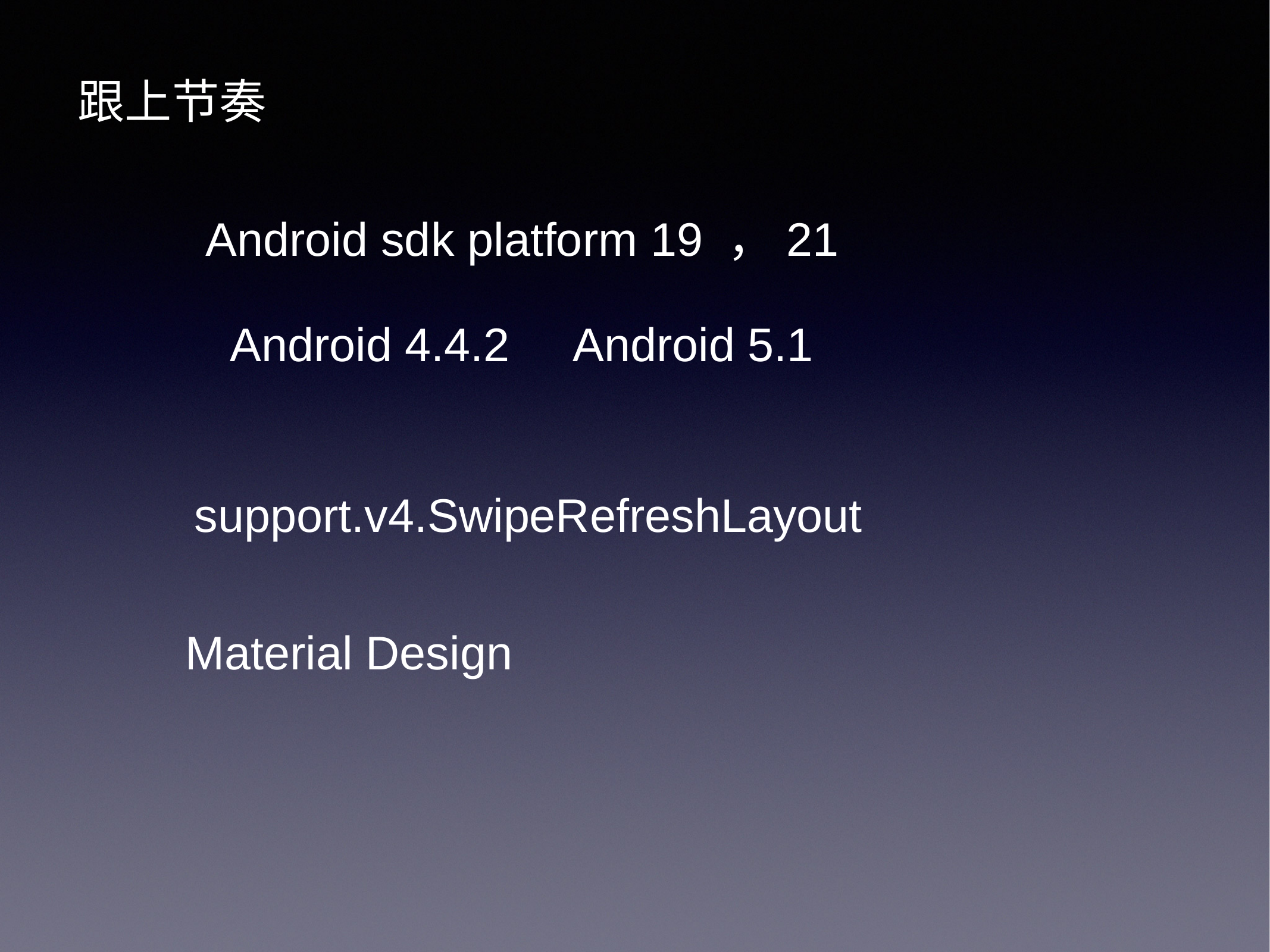

跟上节奏
Android sdk platform 19 ，21
Android 4.4.2     Android 5.1
support.v4.SwipeRefreshLayout
Material Design